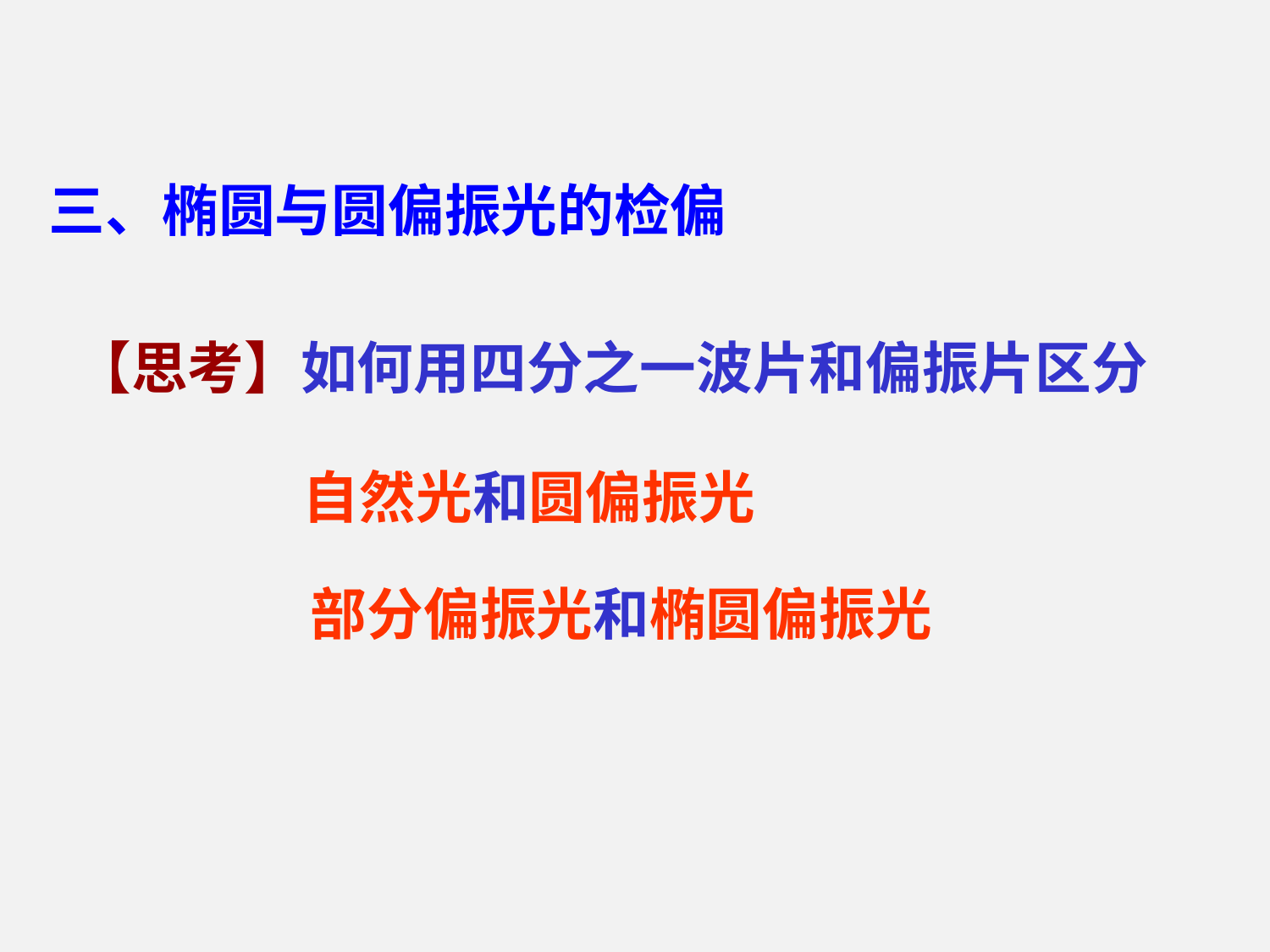

三、椭圆与圆偏振光的检偏
【思考】如何用四分之一波片和偏振片区分
自然光和圆偏振光
部分偏振光和椭圆偏振光